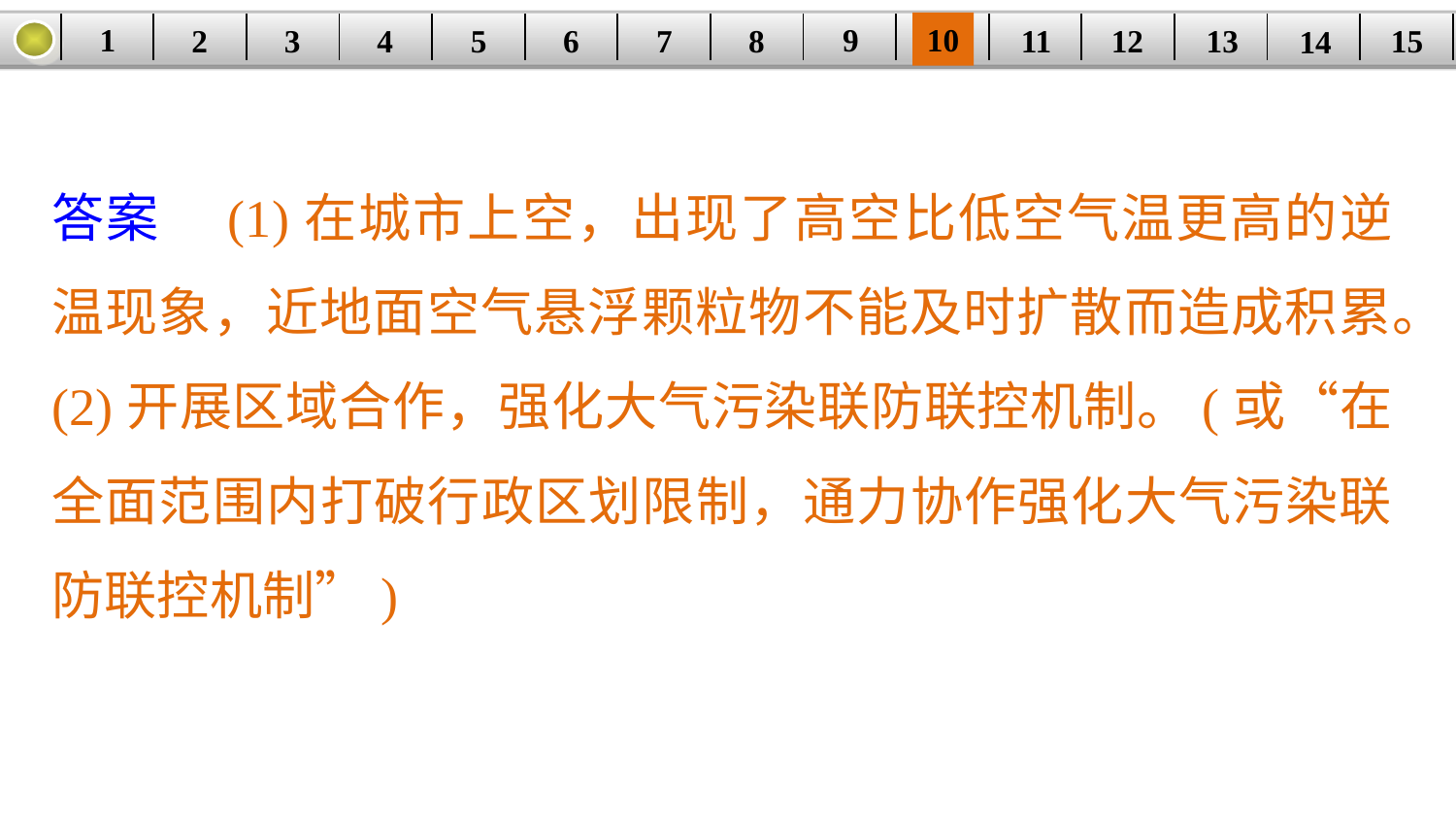

9
10
1
3
4
5
6
8
11
2
12
15
|  |  |  |  |  |  |  |  |  |  |  |  |  |  |  |
| --- | --- | --- | --- | --- | --- | --- | --- | --- | --- | --- | --- | --- | --- | --- |
7
13
14

答案　(1)在城市上空，出现了高空比低空气温更高的逆温现象，近地面空气悬浮颗粒物不能及时扩散而造成积累。
(2)开展区域合作，强化大气污染联防联控机制。(或“在全面范围内打破行政区划限制，通力协作强化大气污染联防联控机制”)